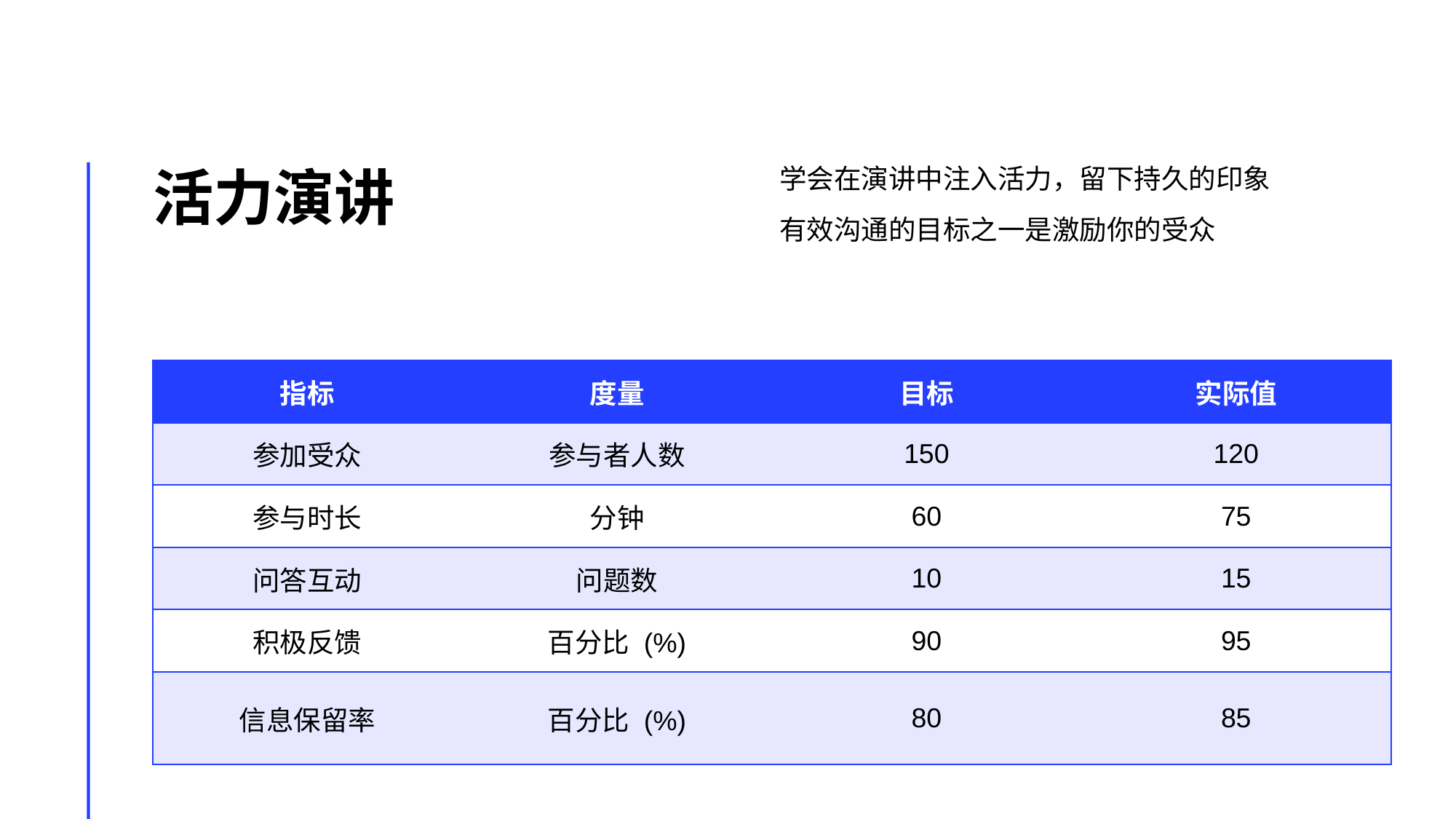

# 活力演讲
学会在演讲中注入活力，留下持久的印象
有效沟通的目标之一是激励你的受众
| 指标 | 度量​​ | 目标 | 实际值 |
| --- | --- | --- | --- |
| 参加受众 | 参与者人数 | 150 | 120 |
| 参与时长 | 分钟 | 60 | 75 |
| 问答互动 | 问题数 | 10 | 15 |
| 积极反馈 | 百分比 (%) | 90 | 95 |
| 信息保留率 | 百分比 (%) | 80 | 85 |